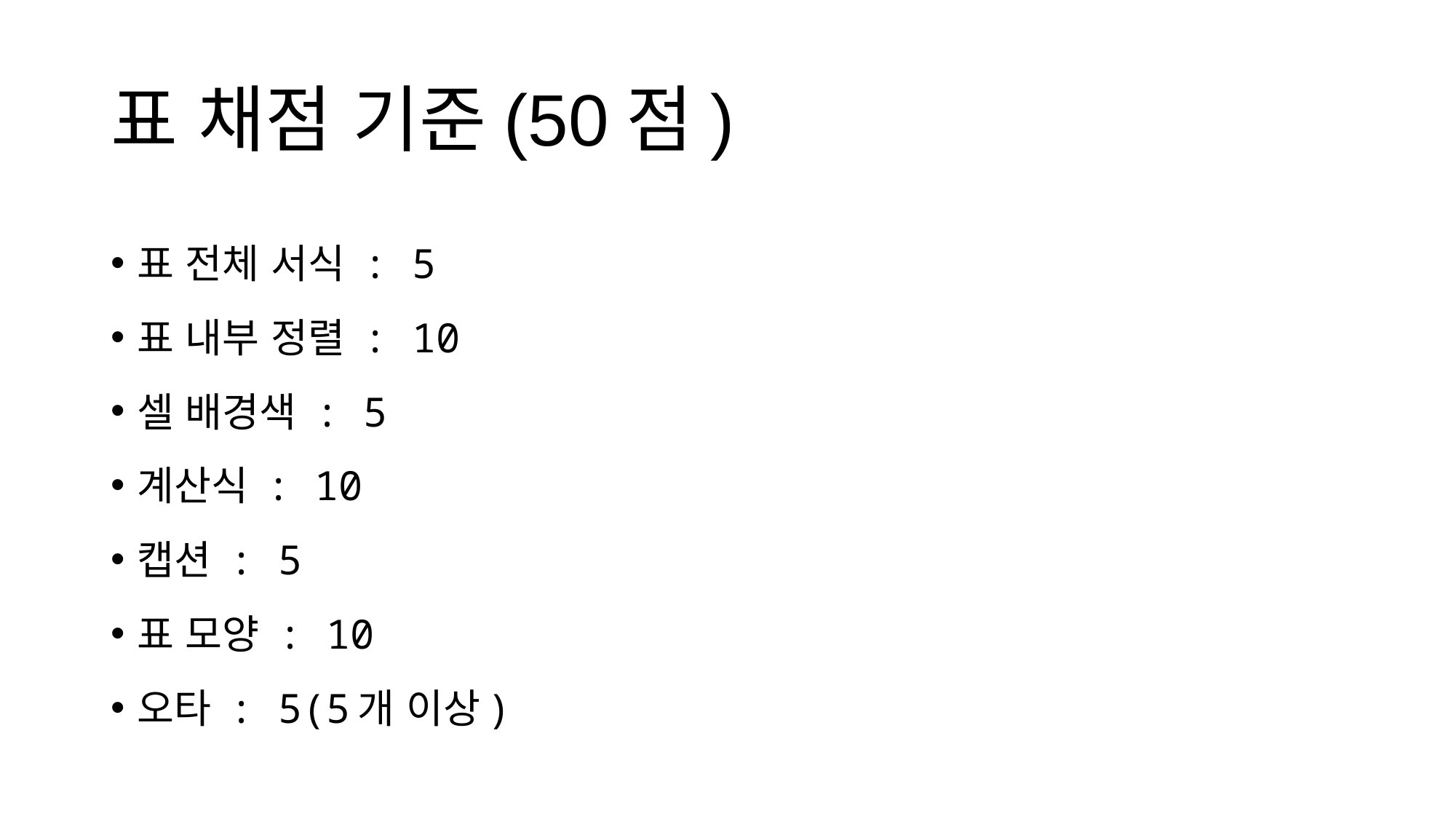

# 표 채점 기준(50점)
표 전체 서식 : 5
표 내부 정렬 : 10
셀 배경색 : 5
계산식 : 10
캡션 : 5
표 모양 : 10
오타 : 5(5개 이상)